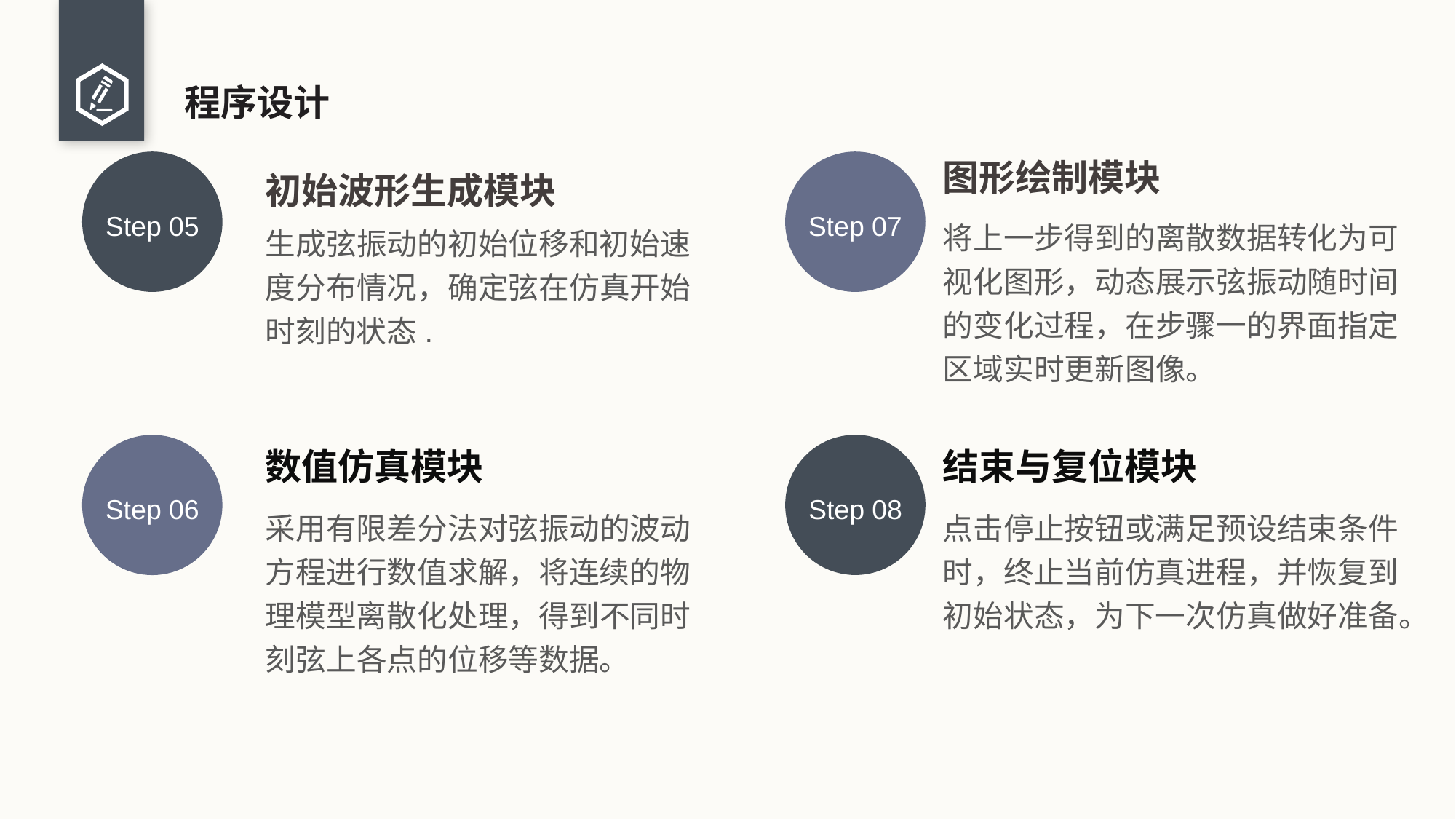

# 程序设计
图形绘制模块
将上一步得到的离散数据转化为可视化图形，动态展示弦振动随时间的变化过程，在步骤一的界面指定区域实时更新图像。
Step 05
Step 07
初始波形生成模块
生成弦振动的初始位移和初始速度分布情况，确定弦在仿真开始时刻的状态.
Step 08
结束与复位模块
点击停止按钮或满足预设结束条件时，终止当前仿真进程，并恢复到初始状态，为下一次仿真做好准备。
Step 06
数值仿真模块
采用有限差分法对弦振动的波动方程进行数值求解，将连续的物理模型离散化处理，得到不同时刻弦上各点的位移等数据。